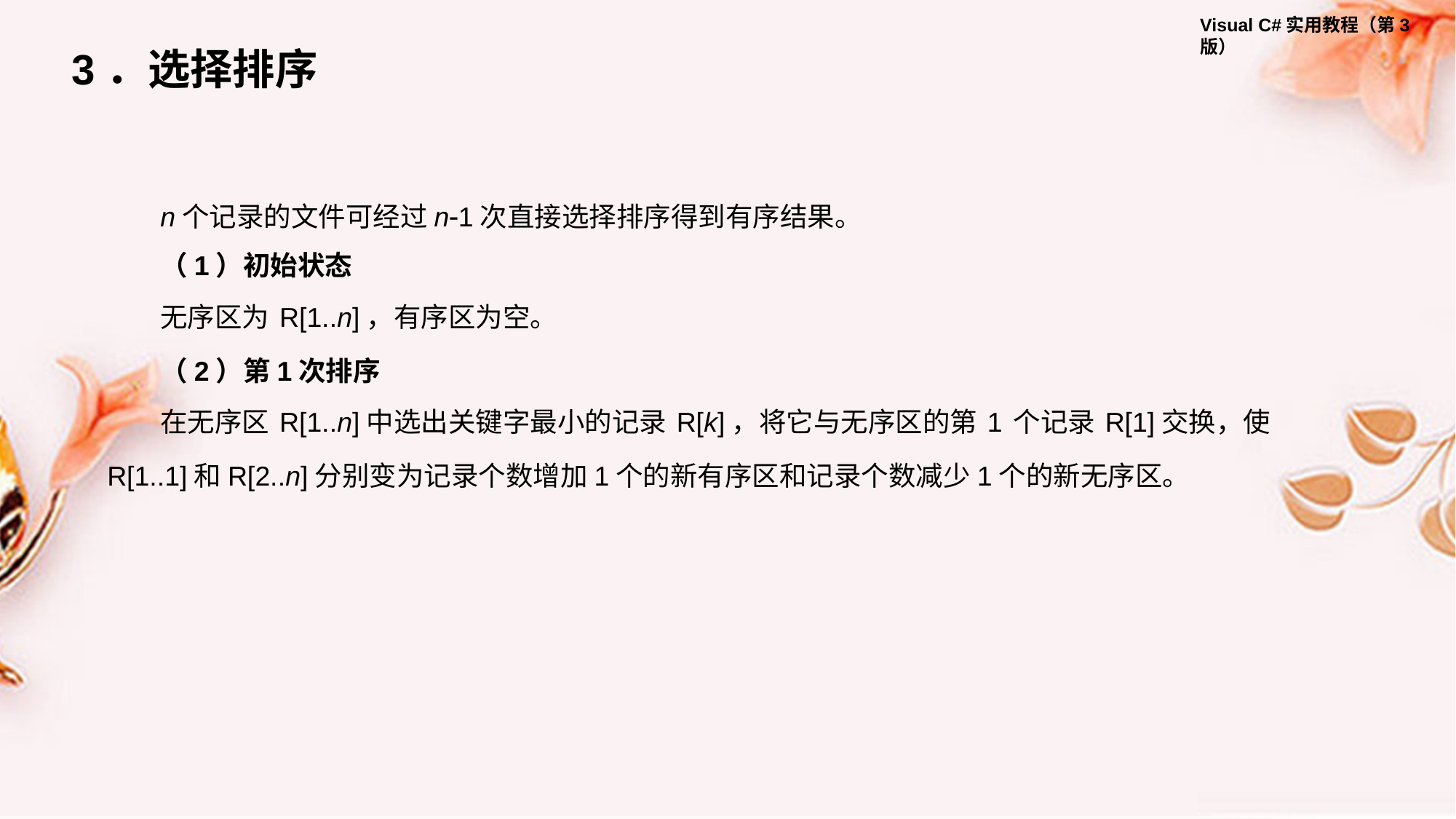

3．选择排序
n个记录的文件可经过n−1次直接选择排序得到有序结果。
（1）初始状态
无序区为 R[1..n]，有序区为空。
（2）第1次排序
在无序区 R[1..n]中选出关键字最小的记录 R[k]，将它与无序区的第 1 个记录 R[1]交换，使R[1..1]和R[2..n]分别变为记录个数增加1个的新有序区和记录个数减少1个的新无序区。